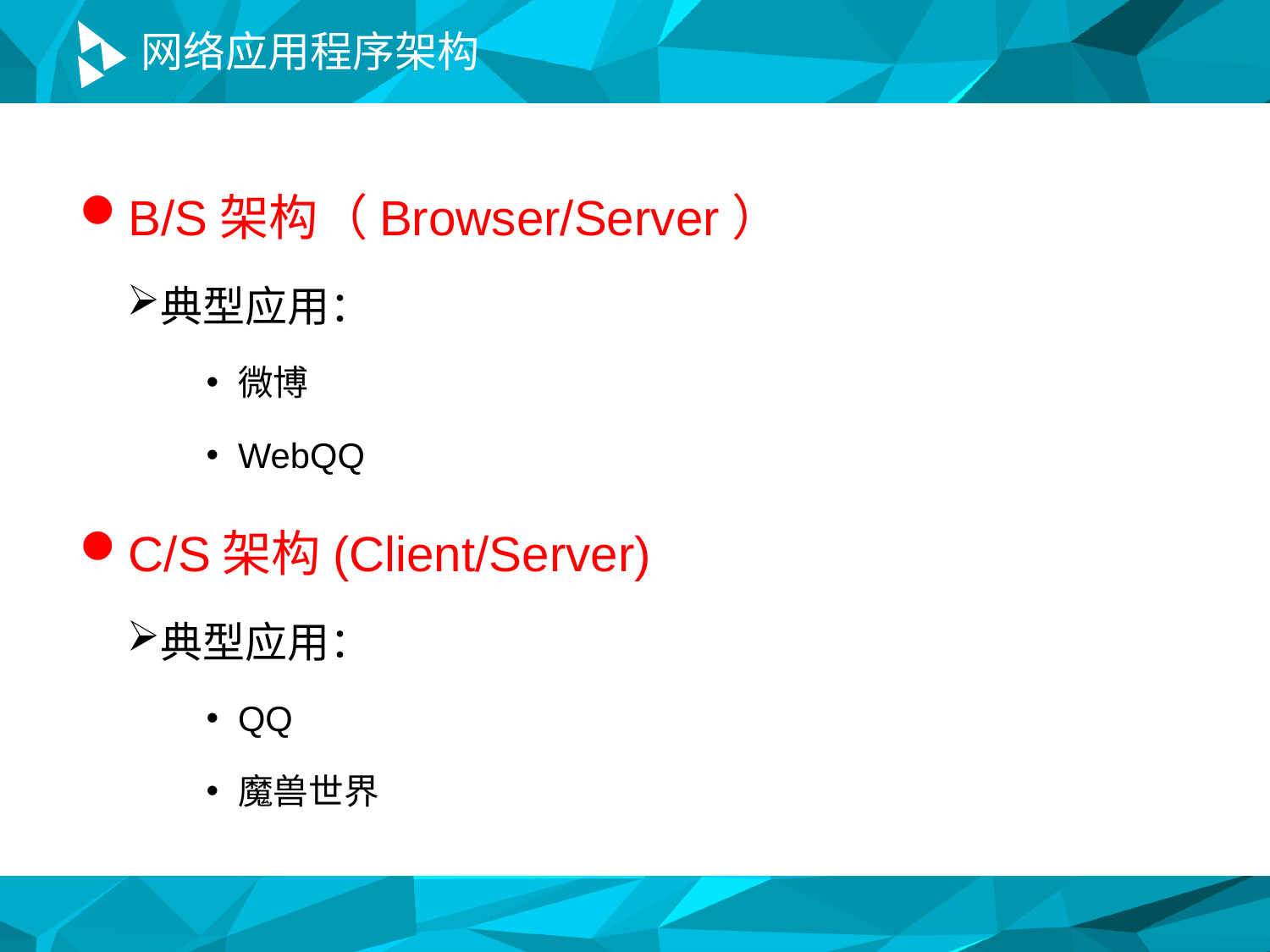

# 网络应用程序架构
B/S架构（Browser/Server）
典型应用：
微博
WebQQ
C/S架构(Client/Server)
典型应用：
QQ
魔兽世界